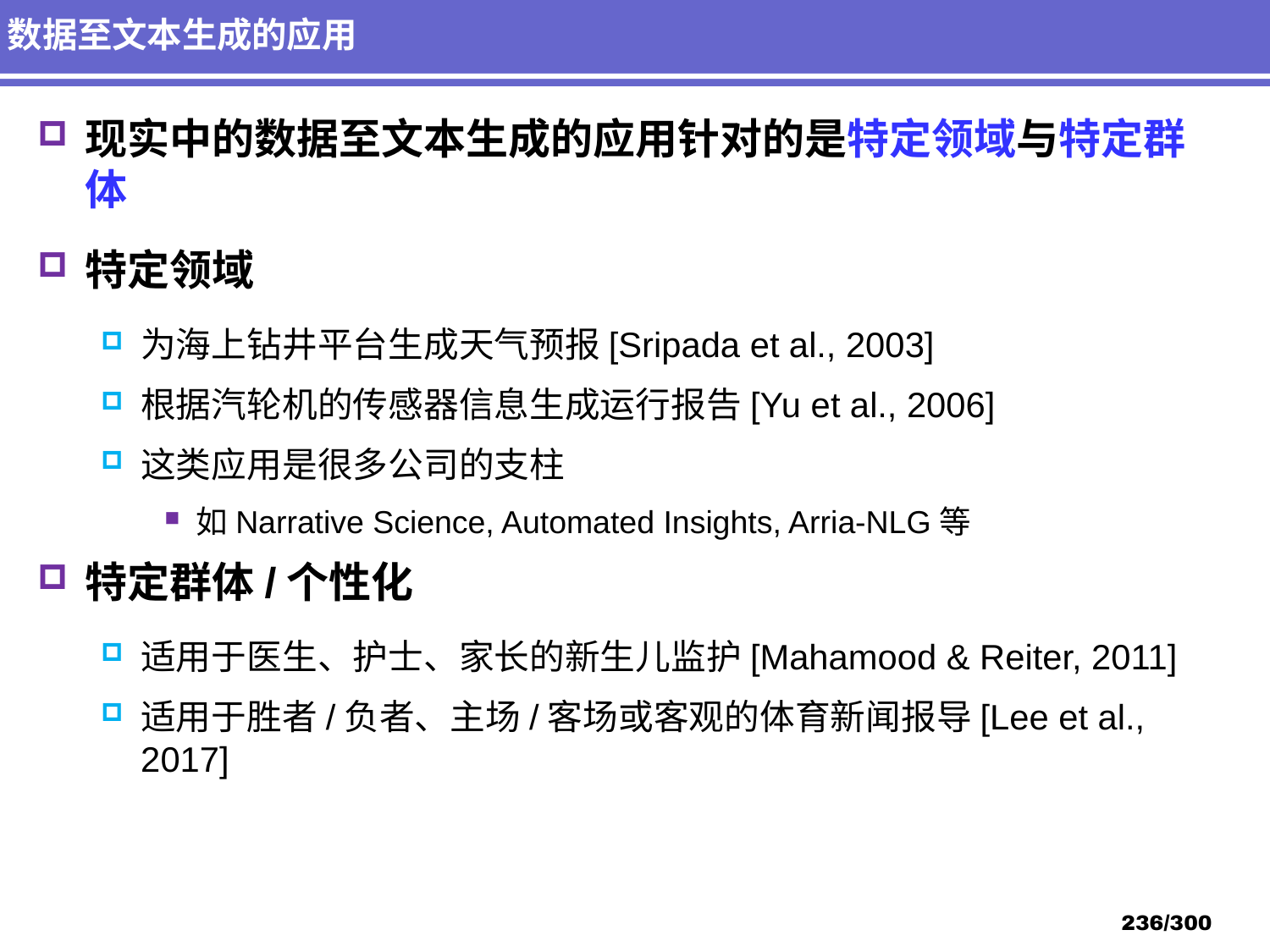

# 数据至文本生成的应用
现实中的数据至文本生成的应用针对的是特定领域与特定群体
特定领域
为海上钻井平台生成天气预报[Sripada et al., 2003]
根据汽轮机的传感器信息生成运行报告[Yu et al., 2006]
这类应用是很多公司的支柱
如Narrative Science, Automated Insights, Arria-NLG等
特定群体/个性化
适用于医生、护士、家长的新生儿监护[Mahamood & Reiter, 2011]
适用于胜者/负者、主场/客场或客观的体育新闻报导[Lee et al., 2017]
236/300